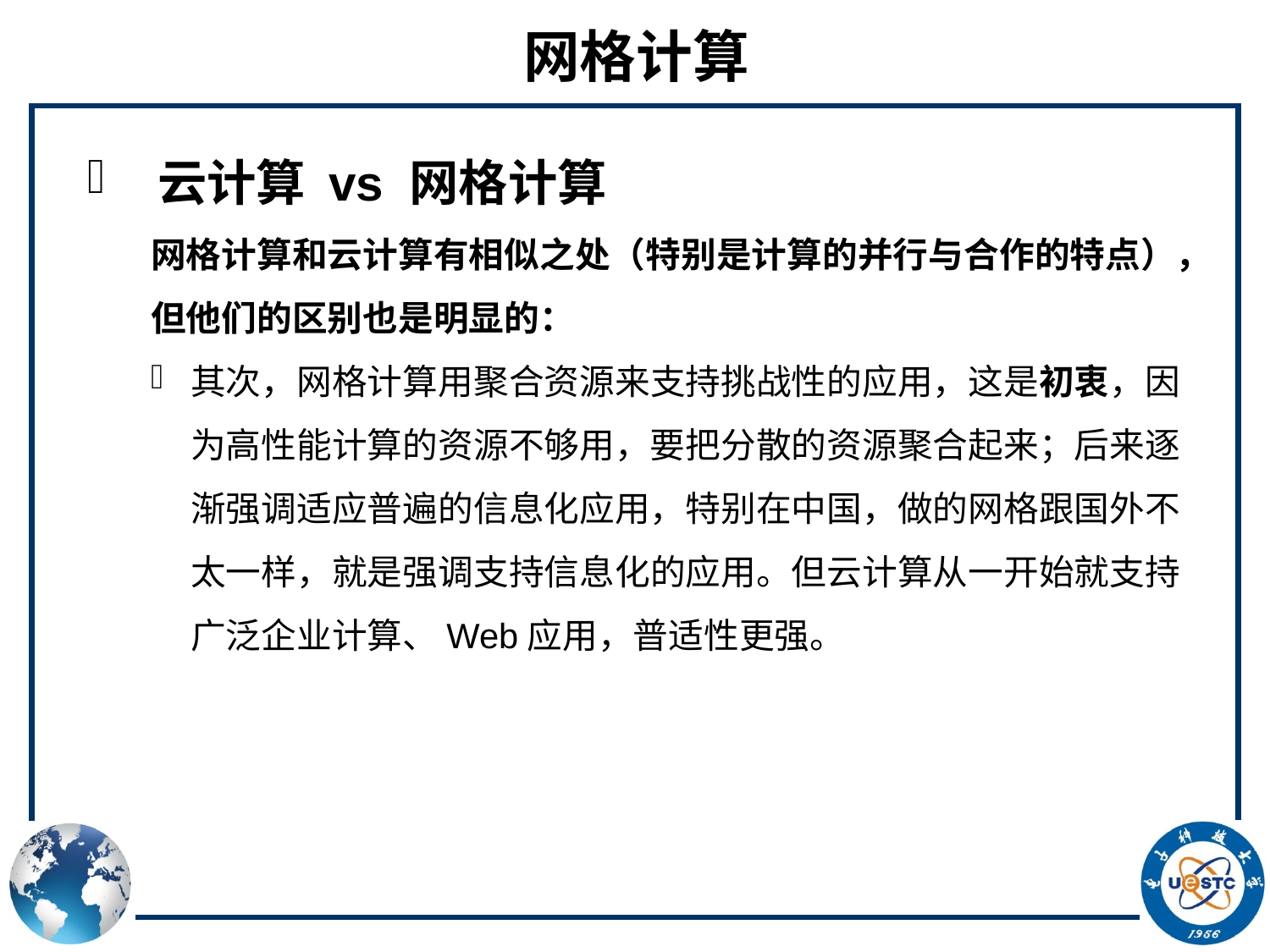

# 网格计算
 云计算 vs 网格计算
网格计算和云计算有相似之处（特别是计算的并行与合作的特点），但他们的区别也是明显的：
其次，网格计算用聚合资源来支持挑战性的应用，这是初衷，因为高性能计算的资源不够用，要把分散的资源聚合起来；后来逐渐强调适应普遍的信息化应用，特别在中国，做的网格跟国外不太一样，就是强调支持信息化的应用。但云计算从一开始就支持广泛企业计算、Web应用，普适性更强。